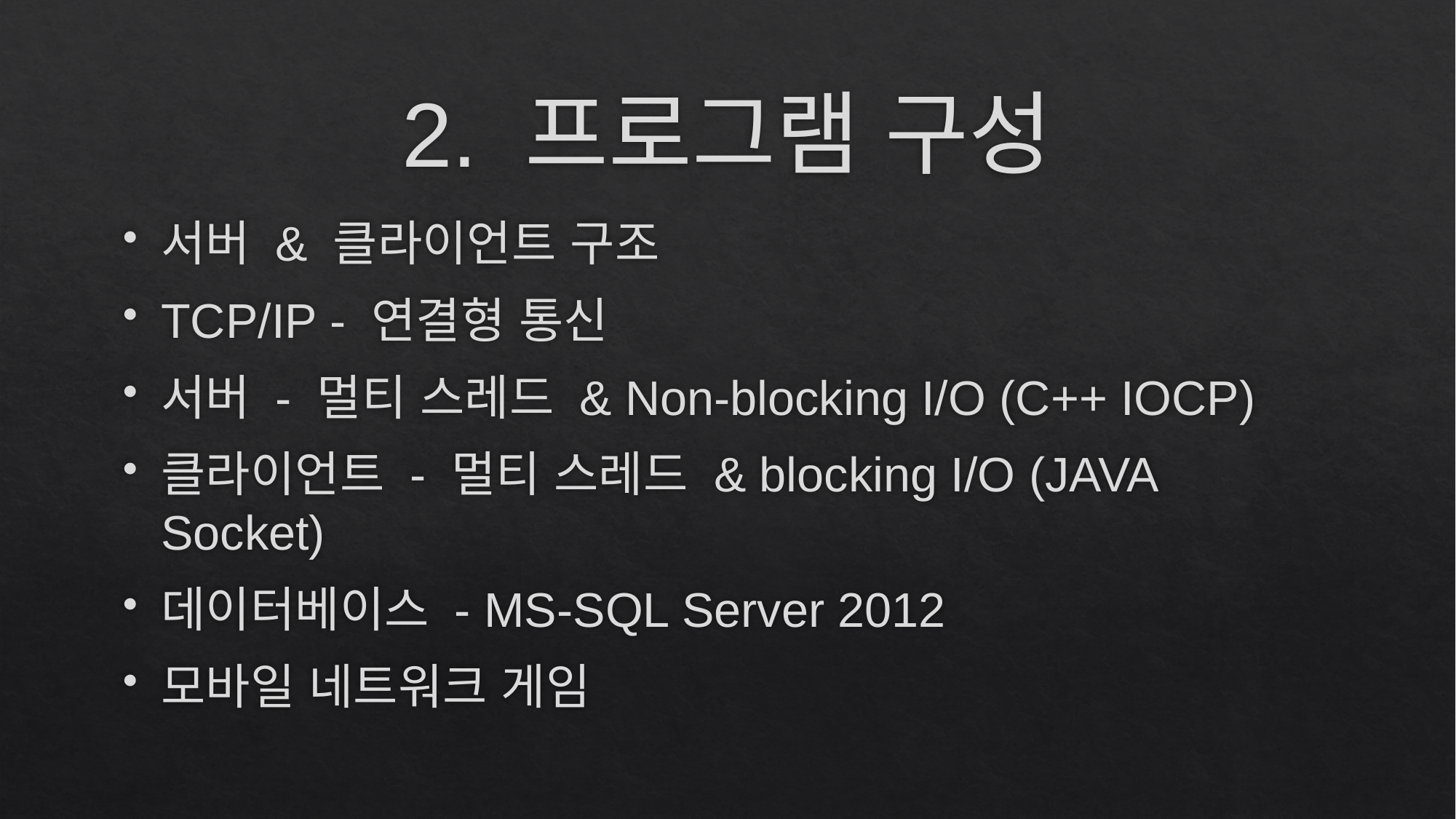

# 2. 프로그램 구성
서버 & 클라이언트 구조
TCP/IP - 연결형 통신
서버 - 멀티 스레드 & Non-blocking I/O (C++ IOCP)
클라이언트 - 멀티 스레드 & blocking I/O (JAVA Socket)
데이터베이스 - MS-SQL Server 2012
모바일 네트워크 게임